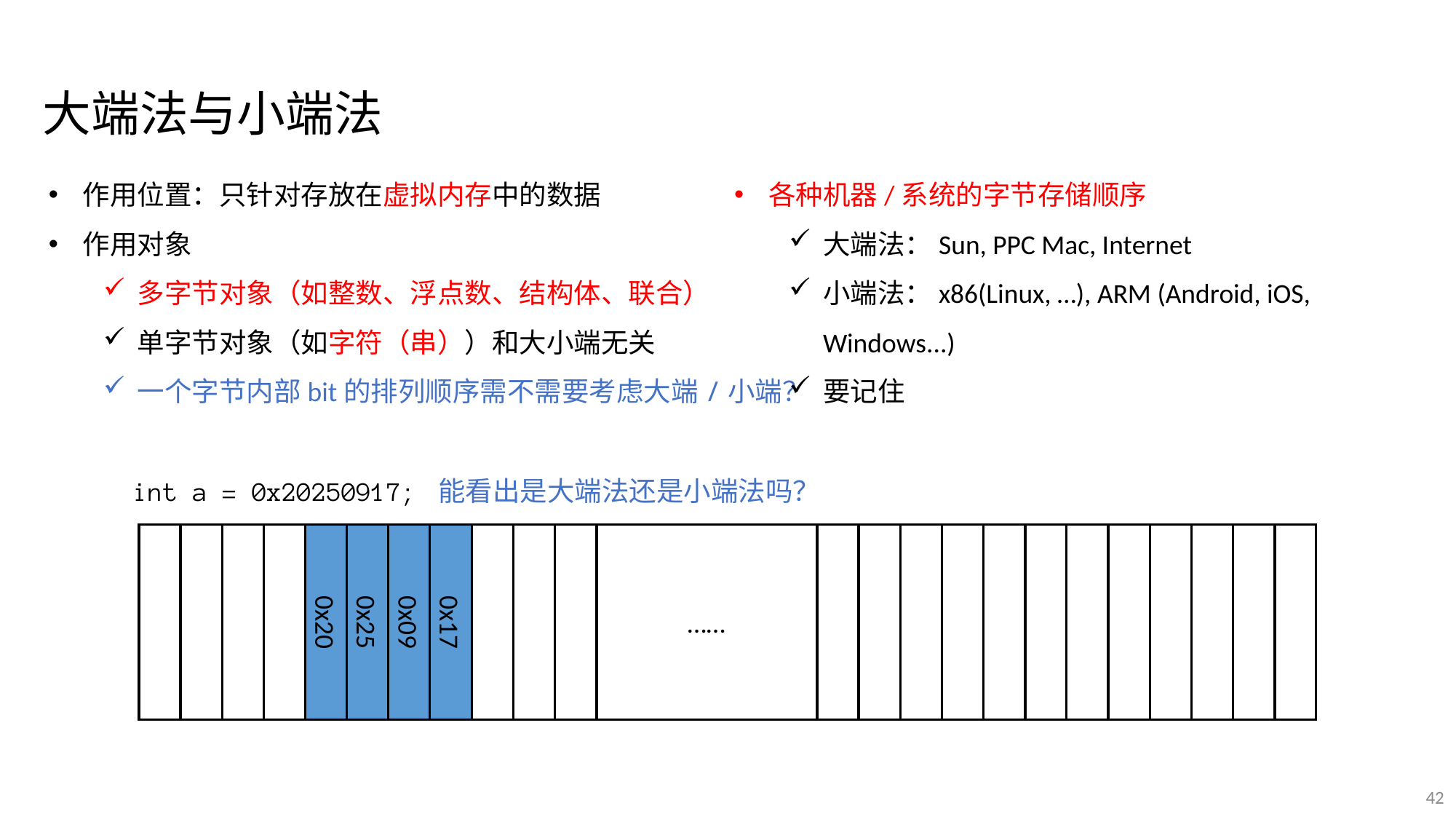

大端法与小端法
各种机器/系统的字节存储顺序
大端法：Sun, PPC Mac, Internet
小端法：x86(Linux, …), ARM (Android, iOS, Windows...)
要记住
作用位置：只针对存放在虚拟内存中的数据
作用对象
多字节对象（如整数、浮点数、结构体、联合）
单字节对象（如字符（串））和大小端无关
一个字节内部bit的排列顺序需不需要考虑大端/小端？
int a = 0x20250917; 能看出是大端法还是小端法吗？

0x25
0x17

……

0x20
0x09

42